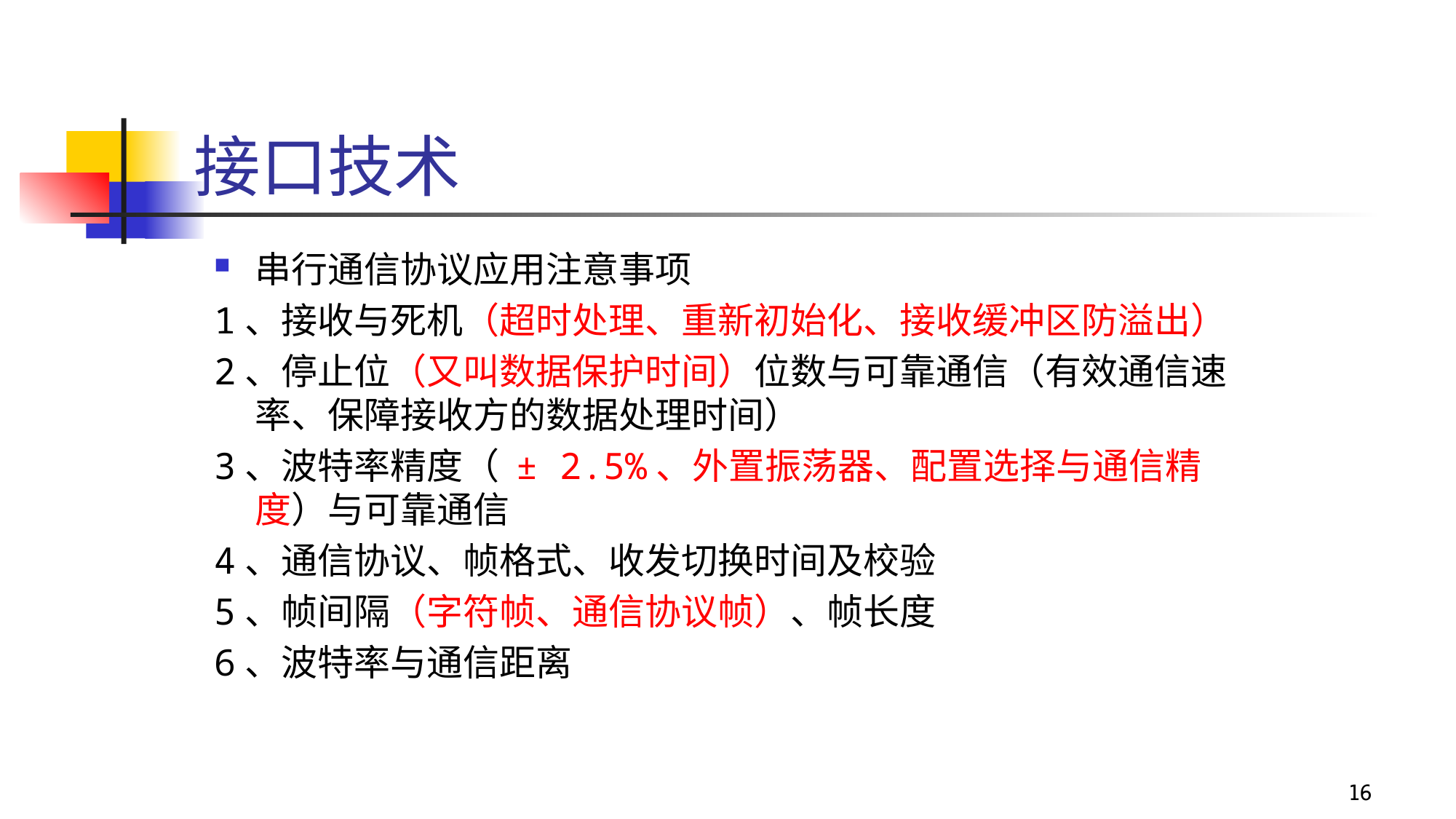

# 接口技术
串行通信协议应用注意事项
1、接收与死机（超时处理、重新初始化、接收缓冲区防溢出）
2、停止位（又叫数据保护时间）位数与可靠通信（有效通信速率、保障接收方的数据处理时间）
3、波特率精度（ ± 2.5%、外置振荡器、配置选择与通信精度）与可靠通信
4、通信协议、帧格式、收发切换时间及校验
5、帧间隔（字符帧、通信协议帧）、帧长度
6、波特率与通信距离

16